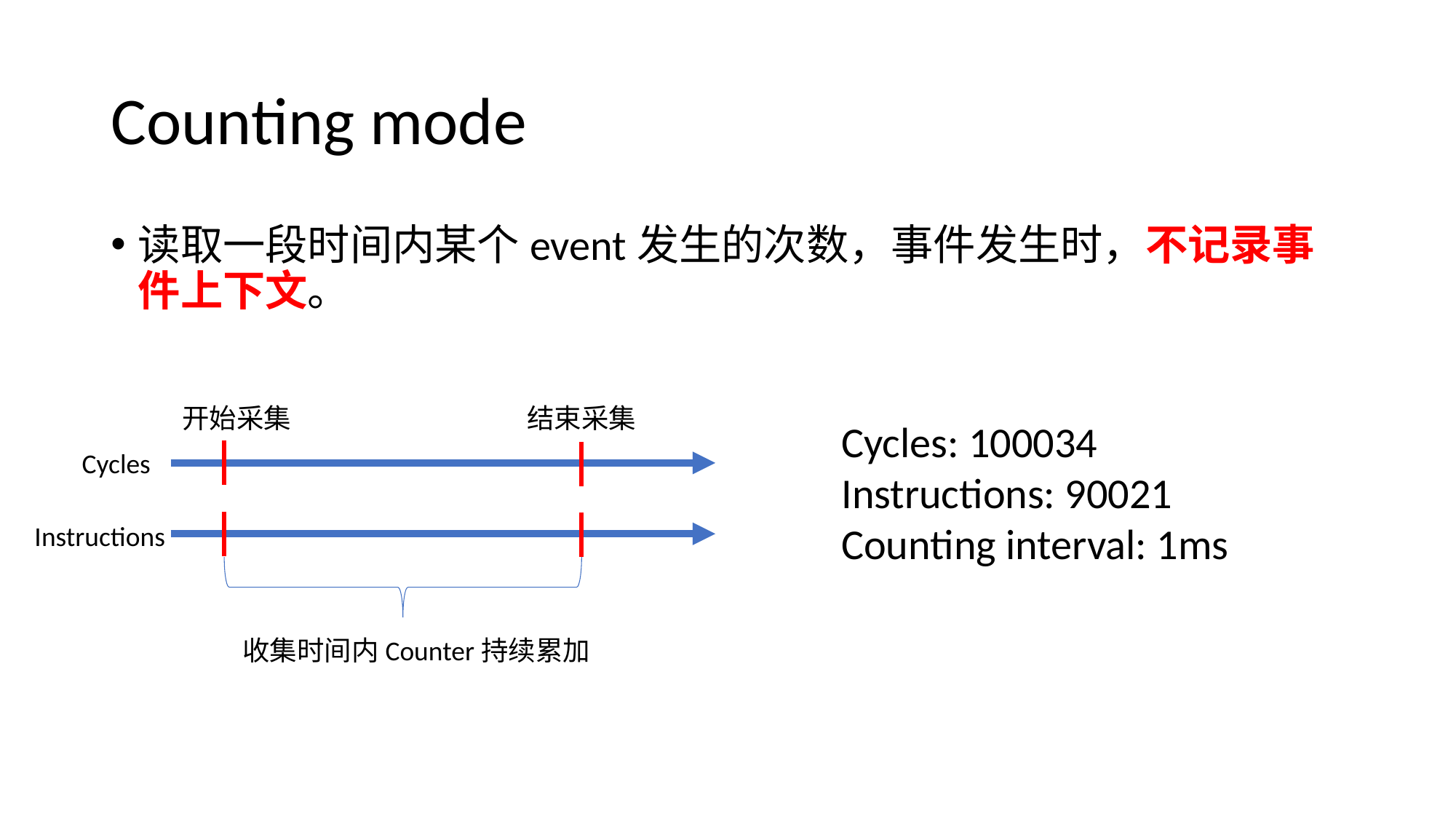

# Counting mode
读取一段时间内某个event发生的次数，事件发生时，不记录事件上下文。

开始采集
结束采集

Cycles: 100034
Instructions: 90021
Counting interval: 1ms
Cycles
Instructions
收集时间内Counter持续累加